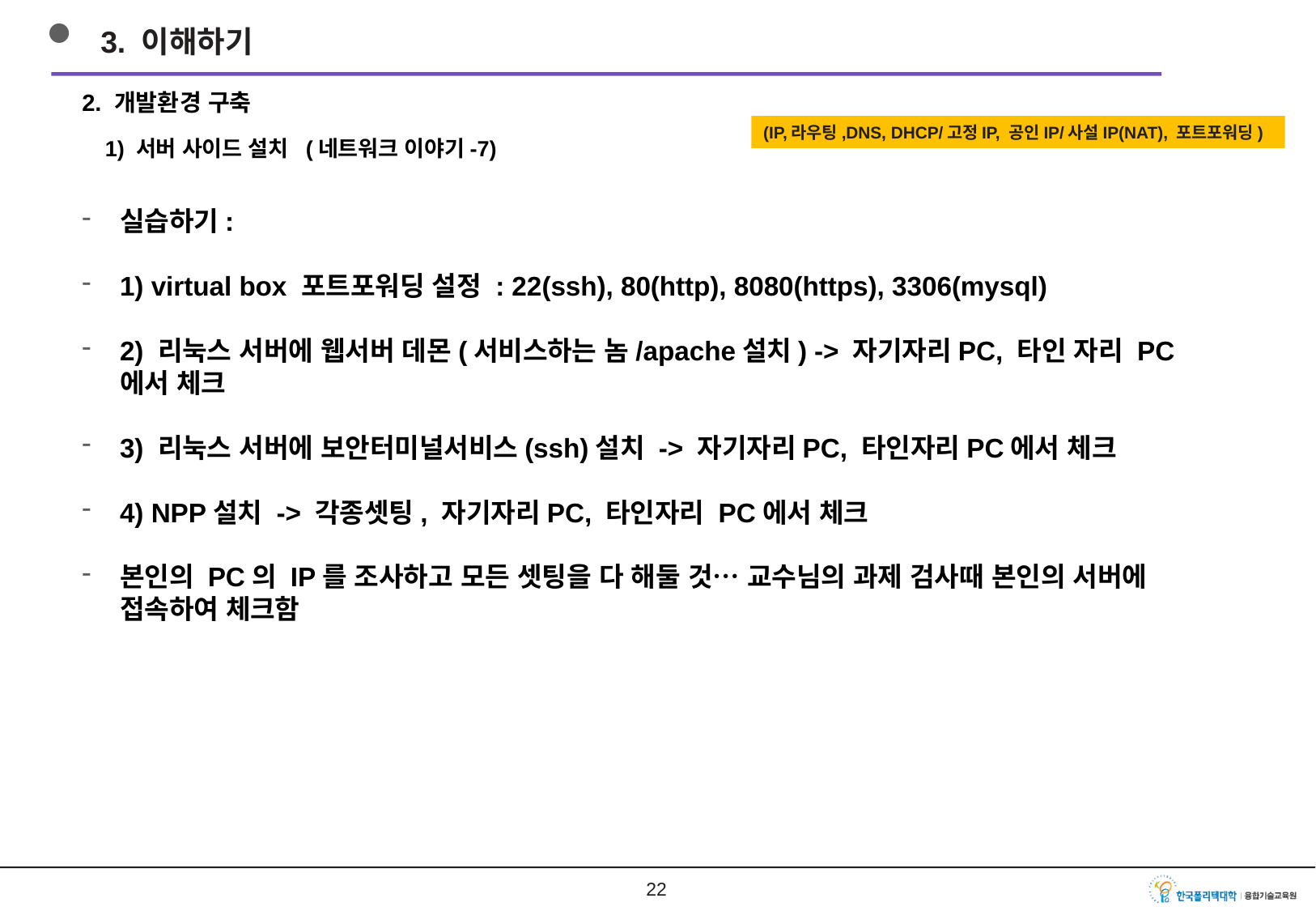

3. 이해하기
2. 개발환경 구축
1) 서버 사이드 설치  (네트워크 이야기-7)
(IP,라우팅,DNS, DHCP/고정IP, 공인IP/사설IP(NAT), 포트포워딩)
실습하기:

1) virtual box 포트포워딩 설정 : 22(ssh), 80(http), 8080(https), 3306(mysql)

2) 리눅스 서버에 웹서버 데몬(서비스하는 놈/apache설치) -> 자기자리PC, 타인 자리 PC에서 체크

3) 리눅스 서버에 보안터미널서비스(ssh)설치 -> 자기자리PC, 타인자리PC에서 체크

4) NPP설치 -> 각종셋팅, 자기자리PC, 타인자리 PC에서 체크

본인의 PC의 IP를 조사하고 모든 셋팅을 다 해둘 것… 교수님의 과제 검사때 본인의 서버에 접속하여 체크함
22